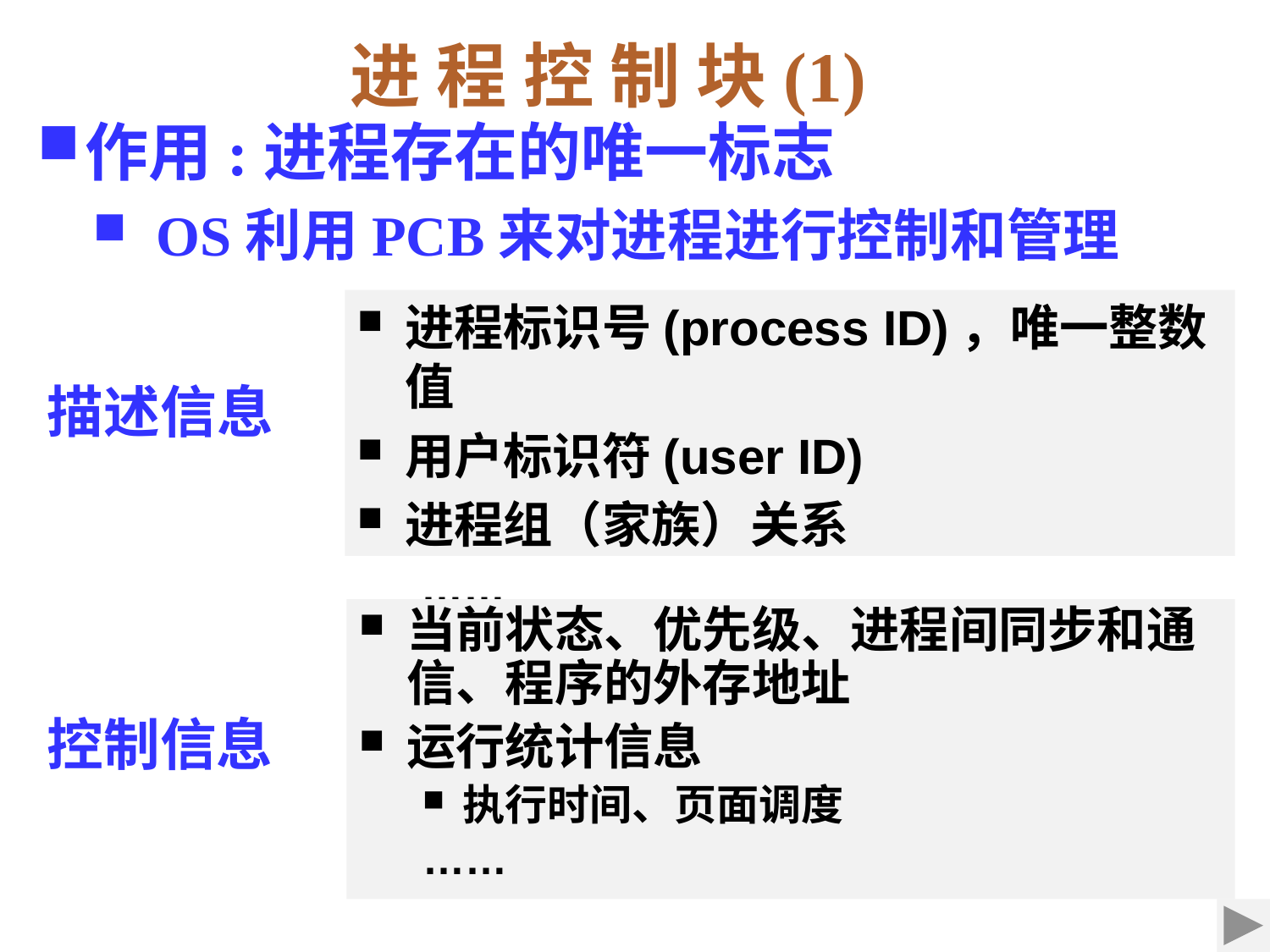

进 程 控 制 块(1)
作用:进程存在的唯一标志
OS利用PCB来对进程进行控制和管理
进程标识号(process ID)，唯一整数值
用户标识符(user ID)
进程组（家族）关系
……
描述信息
当前状态、优先级、进程间同步和通信、程序的外存地址
运行统计信息
执行时间、页面调度
……
控制信息
2021/9/3

第 19 页
第 19 页